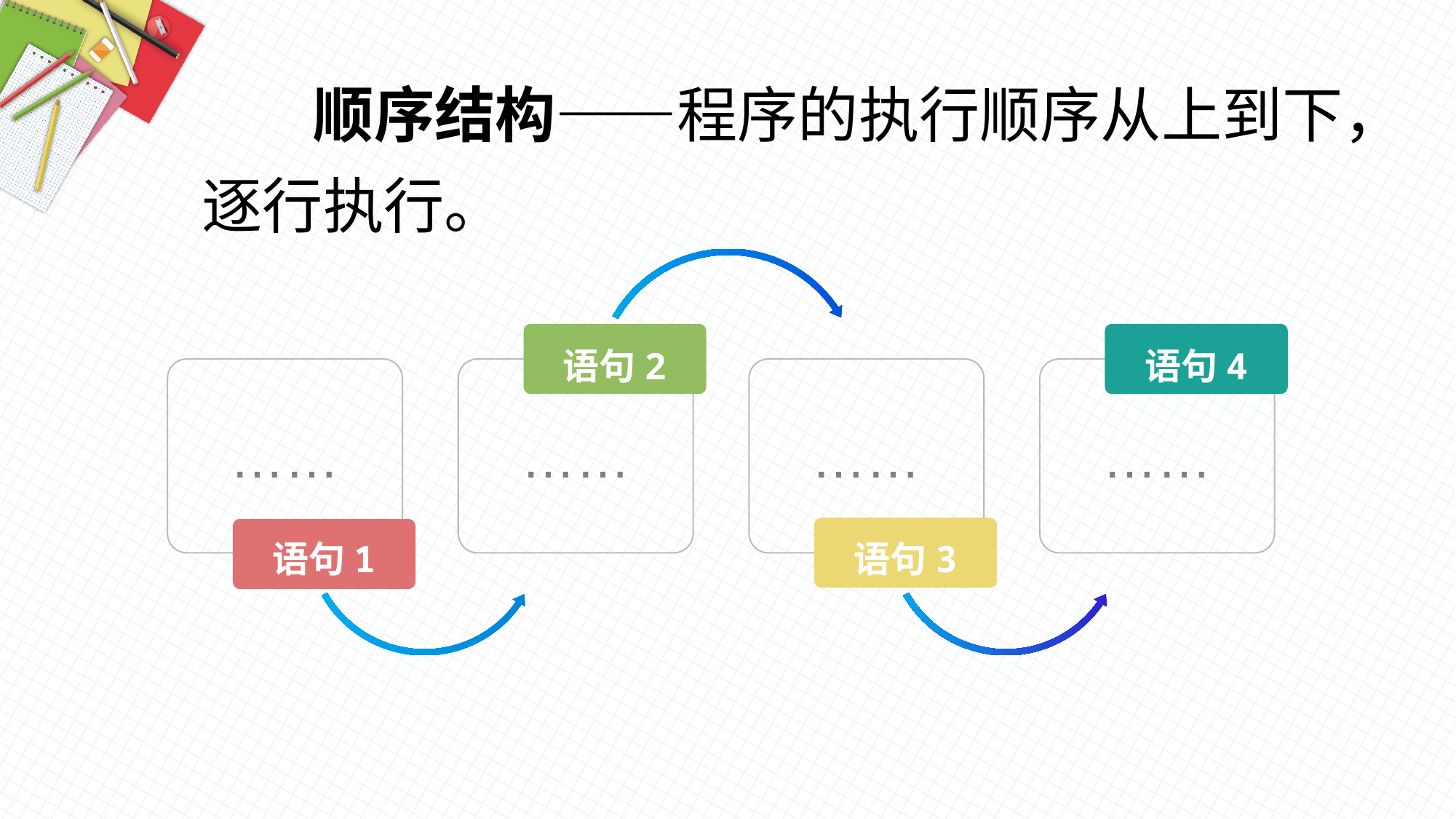

顺序结构——程序的执行顺序从上到下，逐行执行。

语句2
语句4
……
……
……
……

语句1
语句3